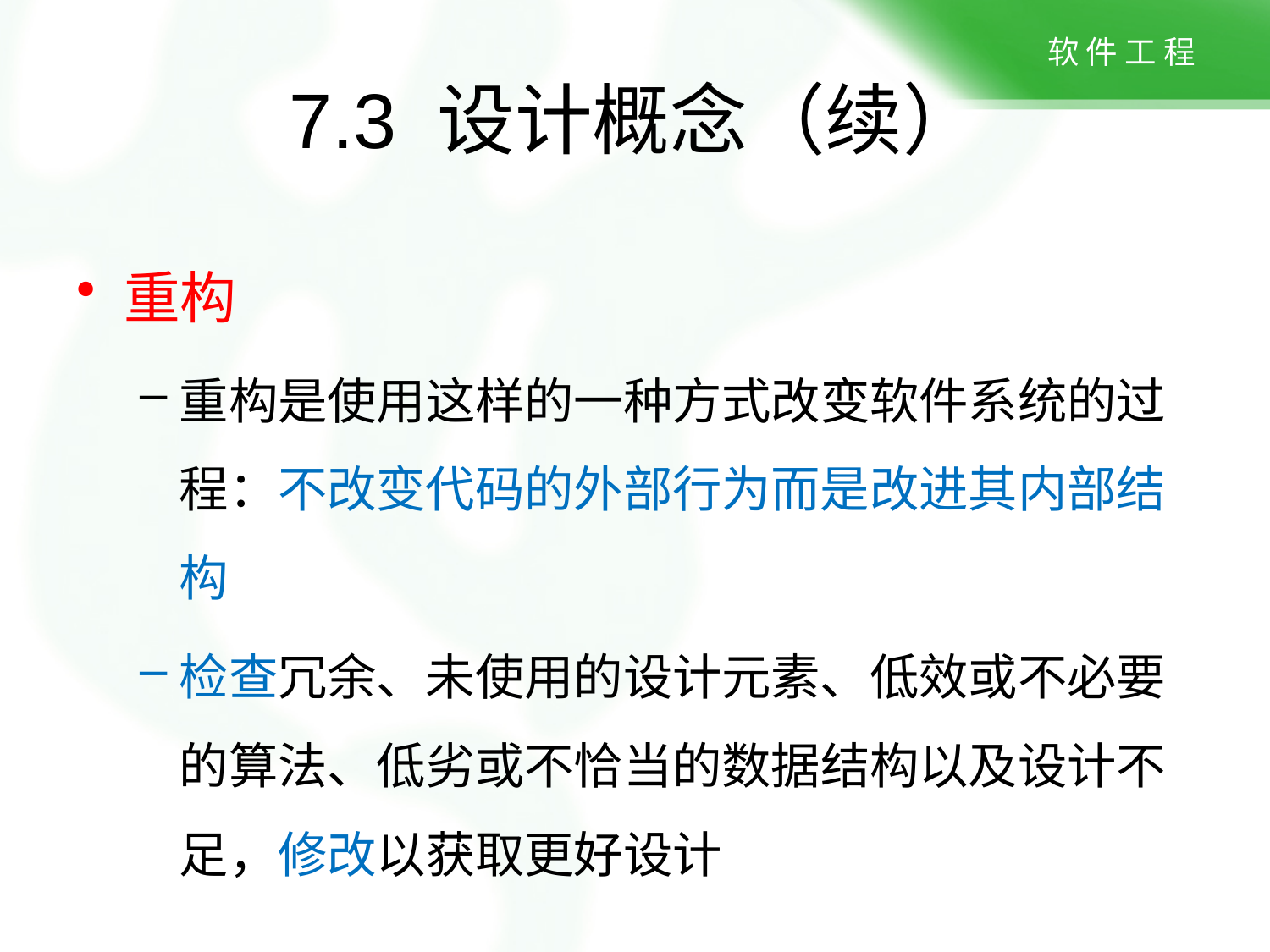

7.3 设计概念（续）
重构
重构是使用这样的一种方式改变软件系统的过程：不改变代码的外部行为而是改进其内部结构
检查冗余、未使用的设计元素、低效或不必要的算法、低劣或不恰当的数据结构以及设计不足，修改以获取更好设计